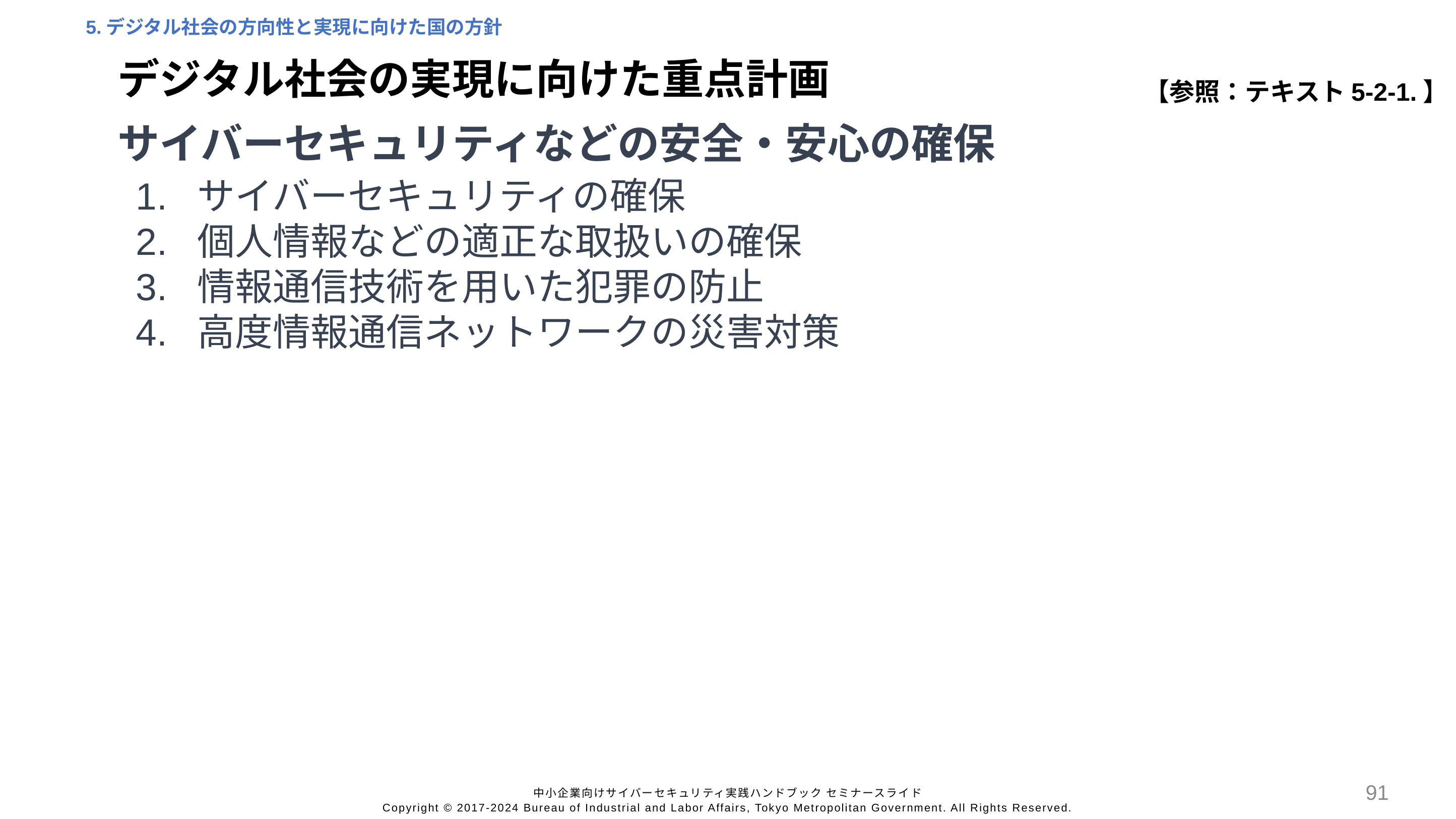

5.デジタル社会の方向性と実現に向けた国の方針
デジタル社会の実現に向けた重点計画
【参照：テキスト5-2-1.】
サイバーセキュリティなどの安全・安心の確保
サイバーセキュリティの確保
個人情報などの適正な取扱いの確保
情報通信技術を用いた犯罪の防止
高度情報通信ネットワークの災害対策
91